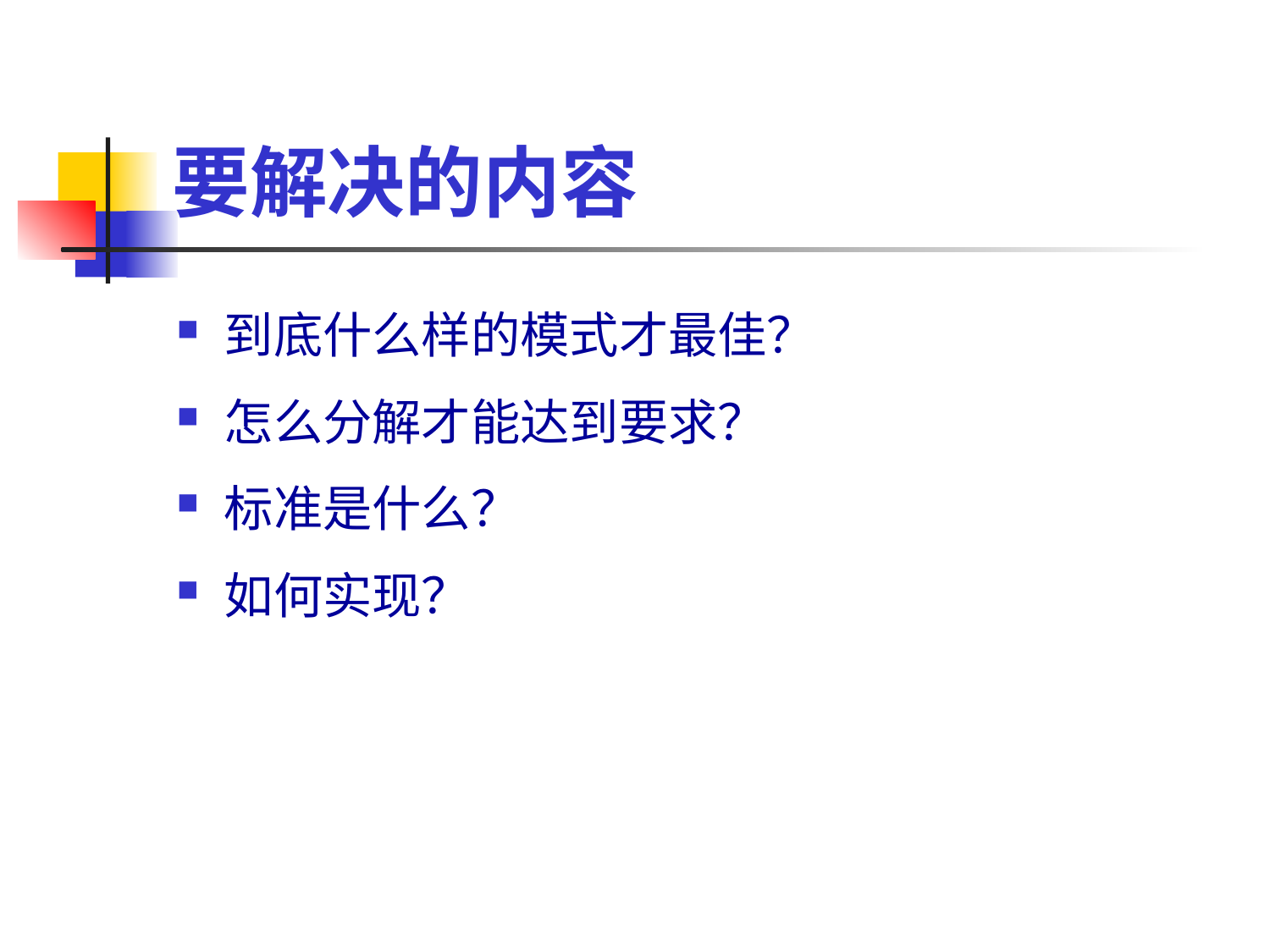

# 要解决的内容
到底什么样的模式才最佳？
怎么分解才能达到要求？
标准是什么？
如何实现？